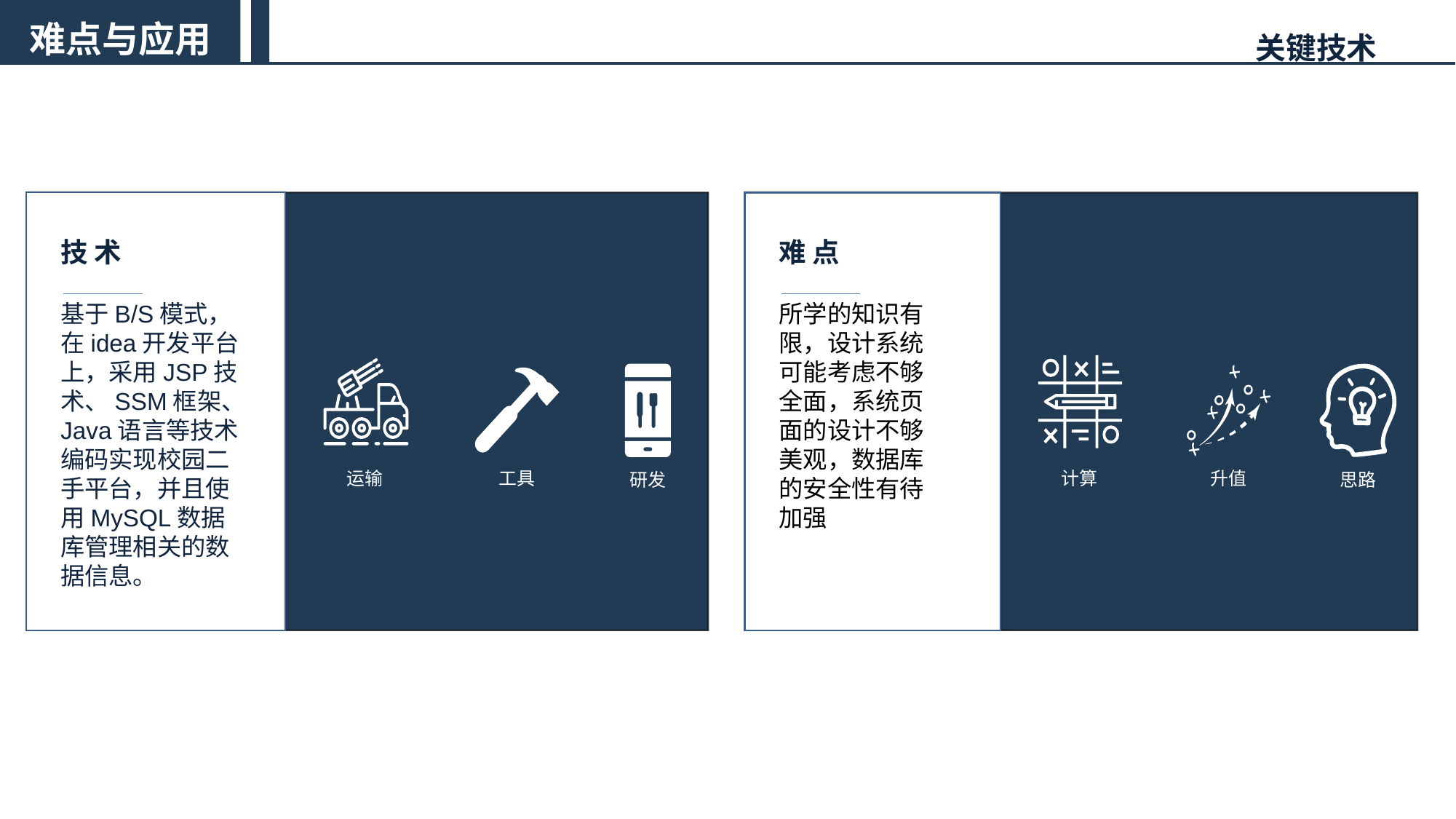

难点与应用

关键技术

技 术
基于B/S模式，在idea开发平台上，采用JSP技术、SSM框架、Java语言等技术编码实现校园二手平台，并且使用MySQL数据库管理相关的数据信息。

工具
运输
研发

难 点
所学的知识有限，设计系统可能考虑不够全面，系统页面的设计不够美观，数据库的安全性有待加强

升值
计算
思路